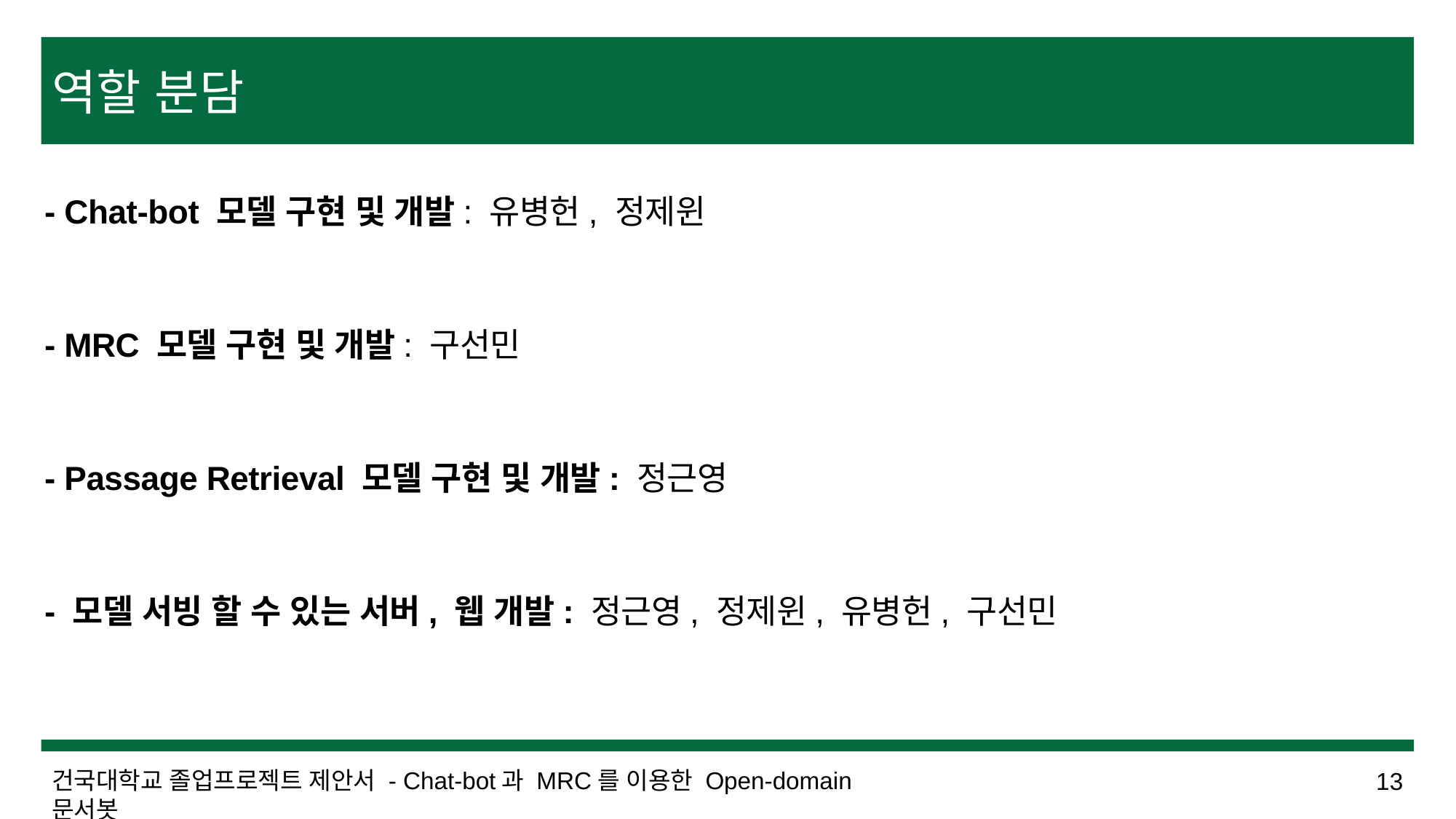

역할 분담
- Chat-bot 모델 구현 및 개발: 유병헌, 정제윈

- MRC 모델 구현 및 개발: 구선민

- Passage Retrieval 모델 구현 및 개발: 정근영

- 모델 서빙 할 수 있는 서버, 웹 개발: 정근영, 정제윈, 유병헌, 구선민

건국대학교 졸업프로젝트 제안서 - Chat-bot과 MRC를 이용한 Open-domain 문서봇
13